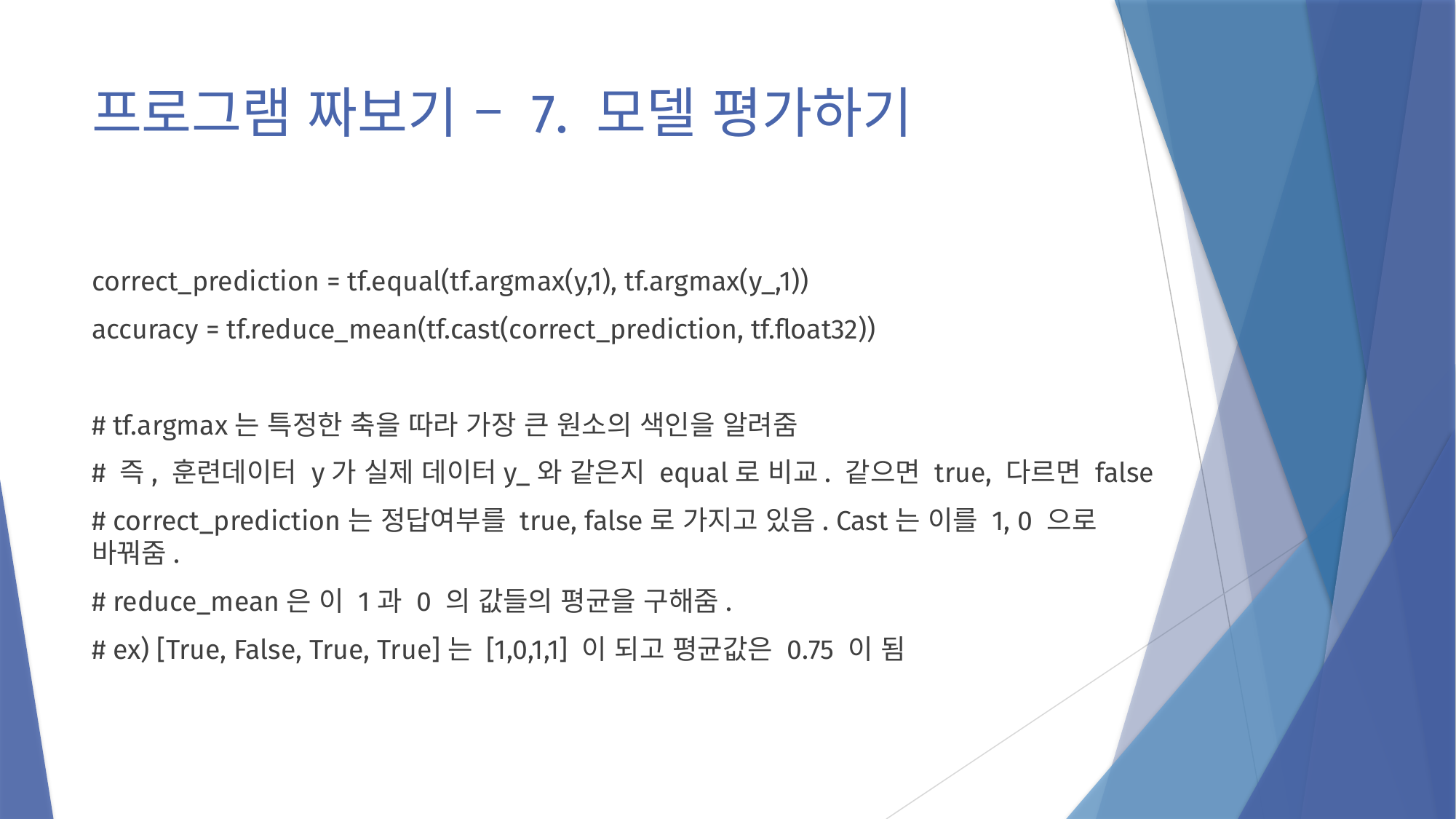

# 프로그램 짜보기 – 7. 모델 평가하기
correct_prediction = tf.equal(tf.argmax(y,1), tf.argmax(y_,1))
accuracy = tf.reduce_mean(tf.cast(correct_prediction, tf.float32))

# tf.argmax는 특정한 축을 따라 가장 큰 원소의 색인을 알려줌
# 즉, 훈련데이터 y가 실제 데이터y_와 같은지 equal로 비교. 같으면 true, 다르면 false
# correct_prediction는 정답여부를 true, false로 가지고 있음. Cast는 이를 1, 0 으로 바꿔줌.
# reduce_mean은 이 1과 0 의 값들의 평균을 구해줌.
# ex) [True, False, True, True]는 [1,0,1,1] 이 되고 평균값은 0.75 이 됨